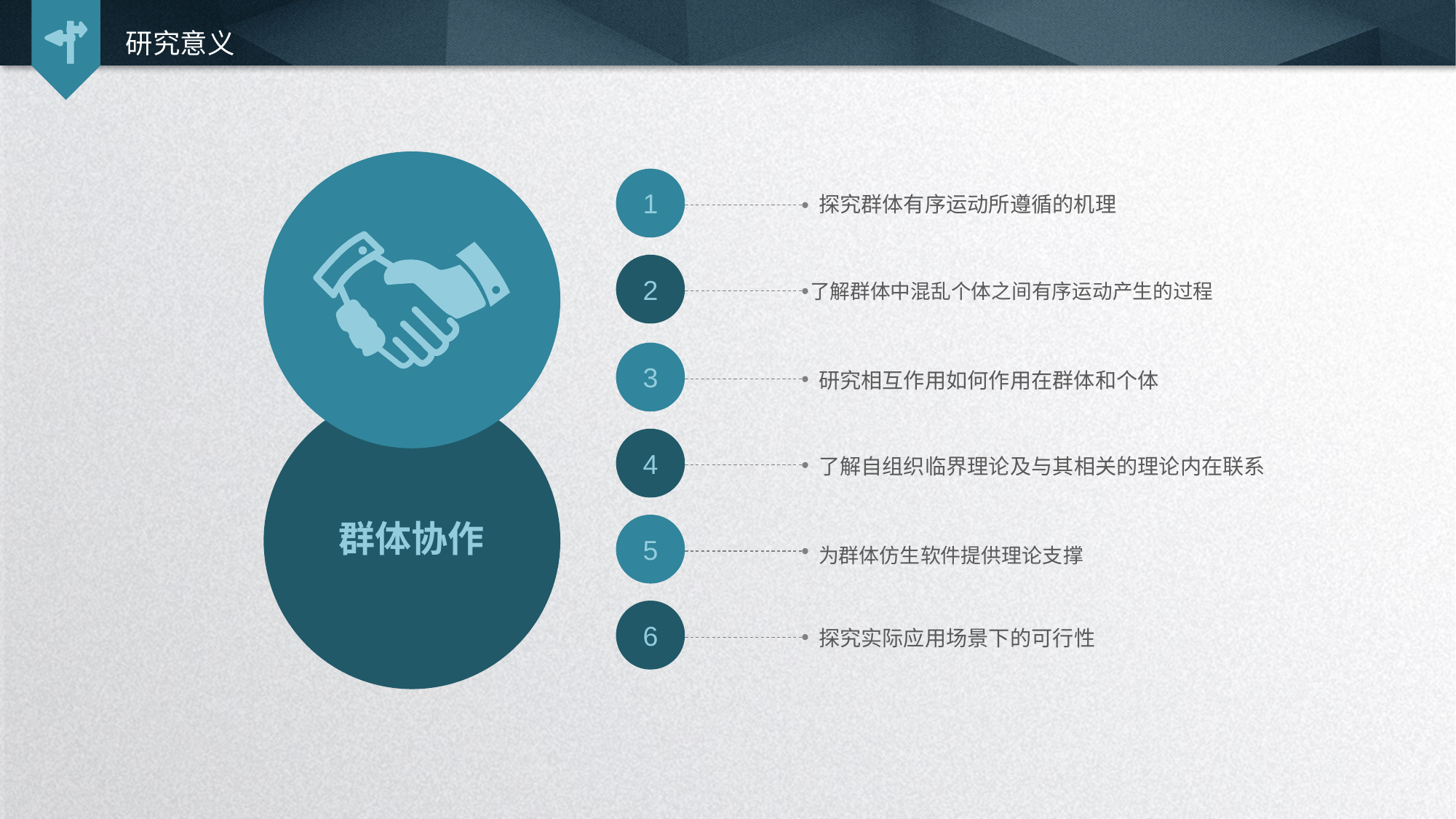

研究意义

1
探究群体有序运动所遵循的机理

2
了解群体中混乱个体之间有序运动产生的过程
3
研究相互作用如何作用在群体和个体

4
了解自组织临界理论及与其相关的理论内在联系
5
群体协作
为群体仿生软件提供理论支撑
6
探究实际应用场景下的可行性
延时符